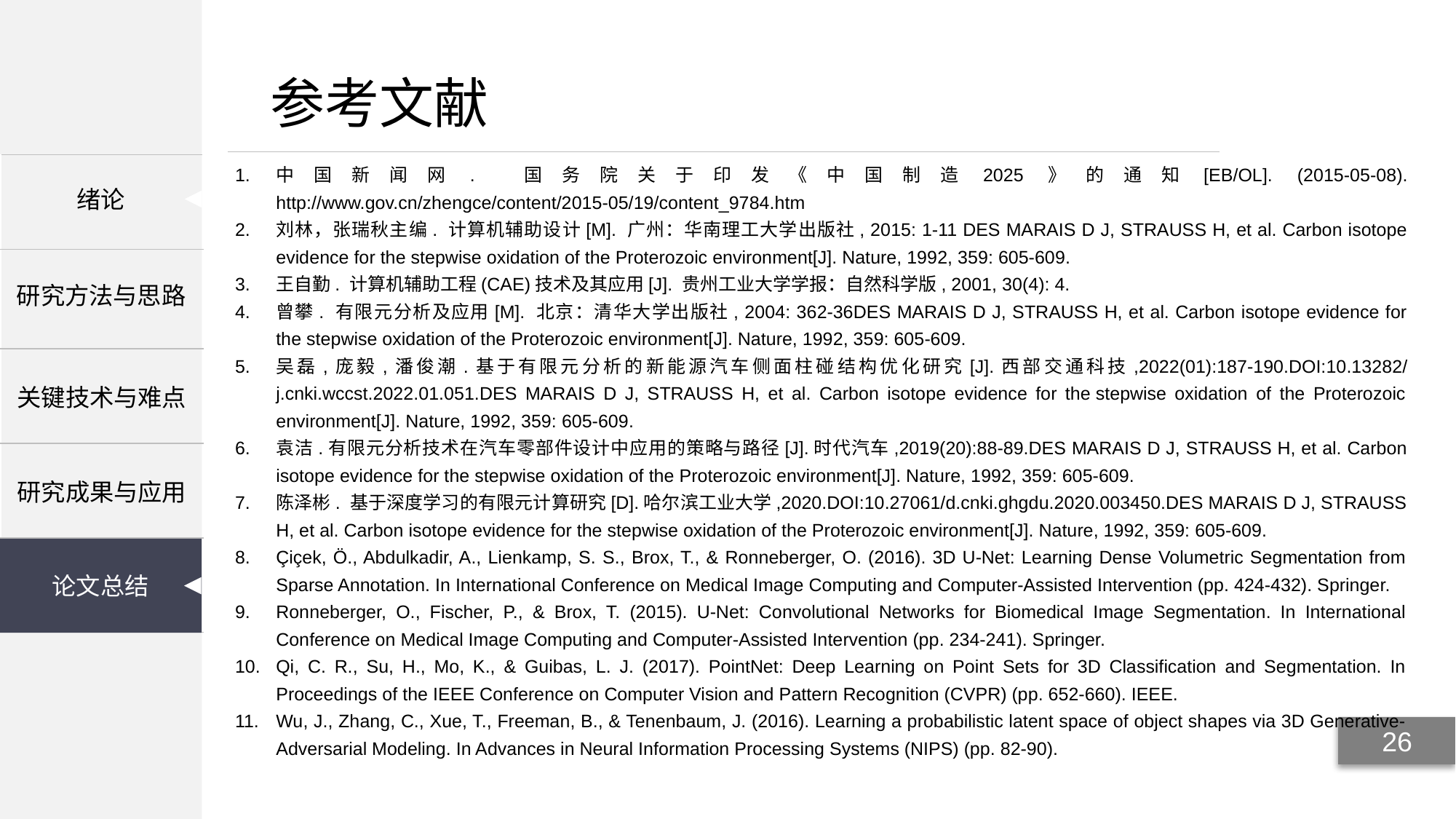

中国新闻网. 国务院关于印发《中国制造2025》的通知[EB/OL]. (2015-05-08). http://www.gov.cn/zhengce/content/2015-05/19/content_9784.htm
刘林，张瑞秋主编. 计算机辅助设计[M]. 广州：华南理工大学出版社, 2015: 1-11 DES MARAIS D J, STRAUSS H, et al. Carbon isotope evidence for the stepwise oxidation of the Proterozoic environment[J]. Nature, 1992, 359: 605-609.
王自勤. 计算机辅助工程(CAE)技术及其应用[J]. 贵州工业大学学报：自然科学版, 2001, 30(4): 4.
曾攀. 有限元分析及应用[M]. 北京：清华大学出版社, 2004: 362-36DES MARAIS D J, STRAUSS H, et al. Carbon isotope evidence for the stepwise oxidation of the Proterozoic environment[J]. Nature, 1992, 359: 605-609.
吴磊,庞毅,潘俊潮.基于有限元分析的新能源汽车侧面柱碰结构优化研究[J].西部交通科技,2022(01):187-190.DOI:10.13282/j.cnki.wccst.2022.01.051.DES MARAIS D J, STRAUSS H, et al. Carbon isotope evidence for the stepwise oxidation of the Proterozoic environment[J]. Nature, 1992, 359: 605-609.
袁洁.有限元分析技术在汽车零部件设计中应用的策略与路径[J].时代汽车,2019(20):88-89.DES MARAIS D J, STRAUSS H, et al. Carbon isotope evidence for the stepwise oxidation of the Proterozoic environment[J]. Nature, 1992, 359: 605-609.
陈泽彬. 基于深度学习的有限元计算研究[D].哈尔滨工业大学,2020.DOI:10.27061/d.cnki.ghgdu.2020.003450.DES MARAIS D J, STRAUSS H, et al. Carbon isotope evidence for the stepwise oxidation of the Proterozoic environment[J]. Nature, 1992, 359: 605-609.
Çiçek, Ö., Abdulkadir, A., Lienkamp, S. S., Brox, T., & Ronneberger, O. (2016). 3D U-Net: Learning Dense Volumetric Segmentation from Sparse Annotation. In International Conference on Medical Image Computing and Computer-Assisted Intervention (pp. 424-432). Springer.
Ronneberger, O., Fischer, P., & Brox, T. (2015). U-Net: Convolutional Networks for Biomedical Image Segmentation. In International Conference on Medical Image Computing and Computer-Assisted Intervention (pp. 234-241). Springer.
Qi, C. R., Su, H., Mo, K., & Guibas, L. J. (2017). PointNet: Deep Learning on Point Sets for 3D Classification and Segmentation. In Proceedings of the IEEE Conference on Computer Vision and Pattern Recognition (CVPR) (pp. 652-660). IEEE.
Wu, J., Zhang, C., Xue, T., Freeman, B., & Tenenbaum, J. (2016). Learning a probabilistic latent space of object shapes via 3D Generative-Adversarial Modeling. In Advances in Neural Information Processing Systems (NIPS) (pp. 82-90).
26